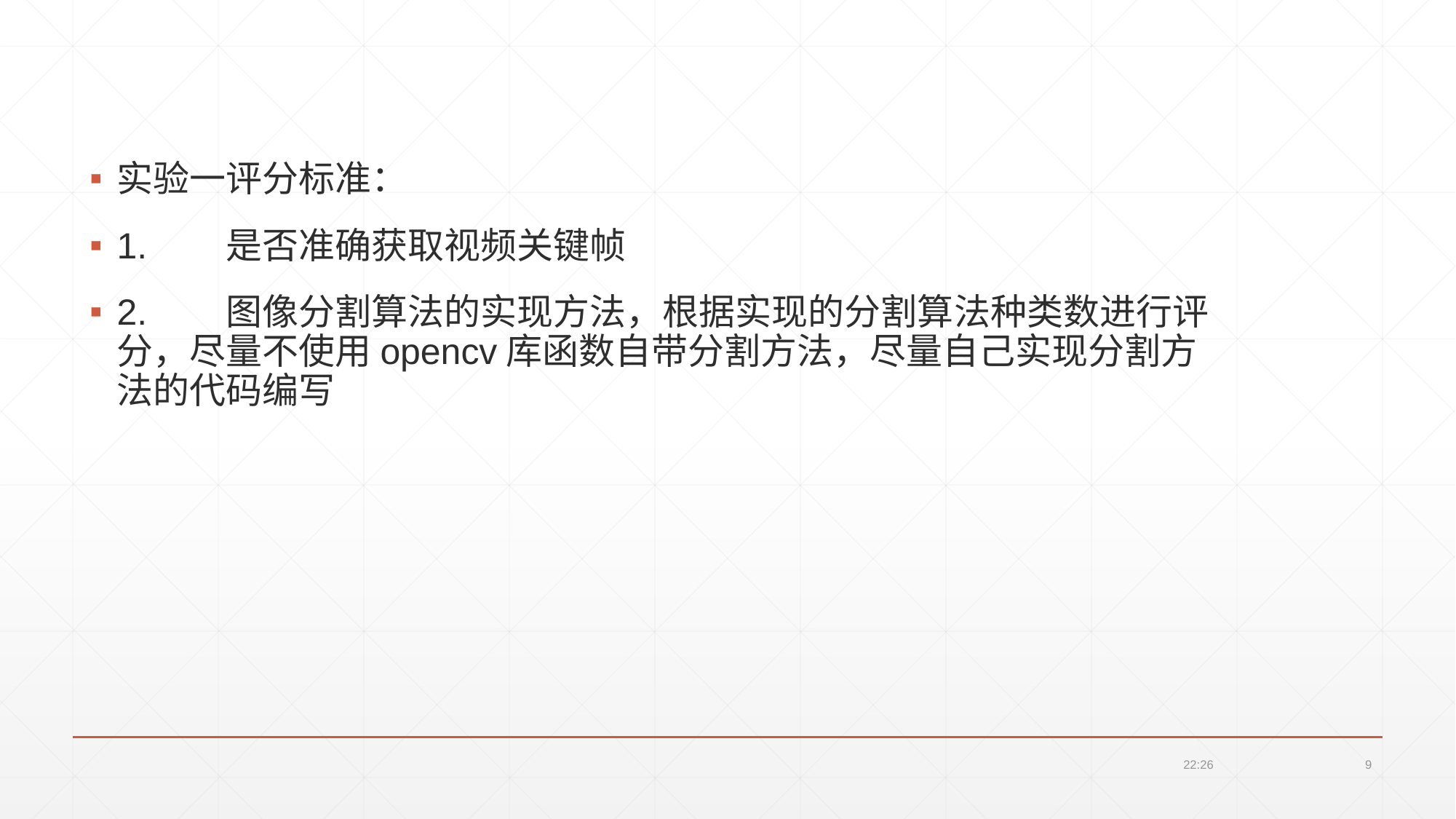

#
实验一评分标准：
1.	是否准确获取视频关键帧
2.	图像分割算法的实现方法，根据实现的分割算法种类数进行评分，尽量不使用opencv库函数自带分割方法，尽量自己实现分割方法的代码编写

22:26
9